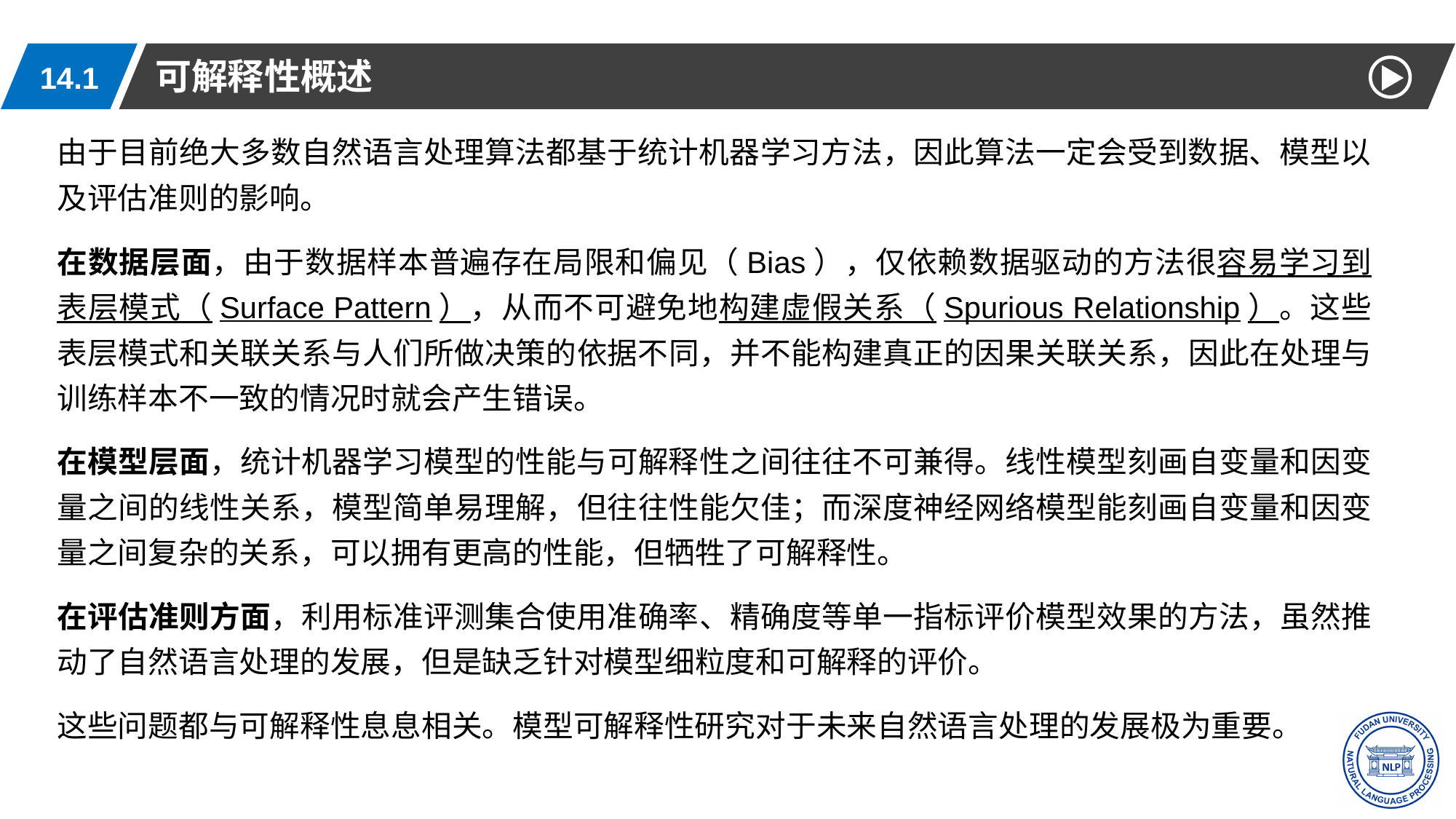

可解释性概述
14.1

由于目前绝大多数自然语言处理算法都基于统计机器学习方法，因此算法一定会受到数据、模型以及评估准则的影响。
在数据层面，由于数据样本普遍存在局限和偏见（Bias），仅依赖数据驱动的方法很容易学习到表层模式（Surface Pattern），从而不可避免地构建虚假关系（Spurious Relationship）。这些表层模式和关联关系与人们所做决策的依据不同，并不能构建真正的因果关联关系，因此在处理与训练样本不一致的情况时就会产生错误。
在模型层面，统计机器学习模型的性能与可解释性之间往往不可兼得。线性模型刻画自变量和因变量之间的线性关系，模型简单易理解，但往往性能欠佳；而深度神经网络模型能刻画自变量和因变量之间复杂的关系，可以拥有更高的性能，但牺牲了可解释性。
在评估准则方面，利用标准评测集合使用准确率、精确度等单一指标评价模型效果的方法，虽然推动了自然语言处理的发展，但是缺乏针对模型细粒度和可解释的评价。
这些问题都与可解释性息息相关。模型可解释性研究对于未来自然语言处理的发展极为重要。
7